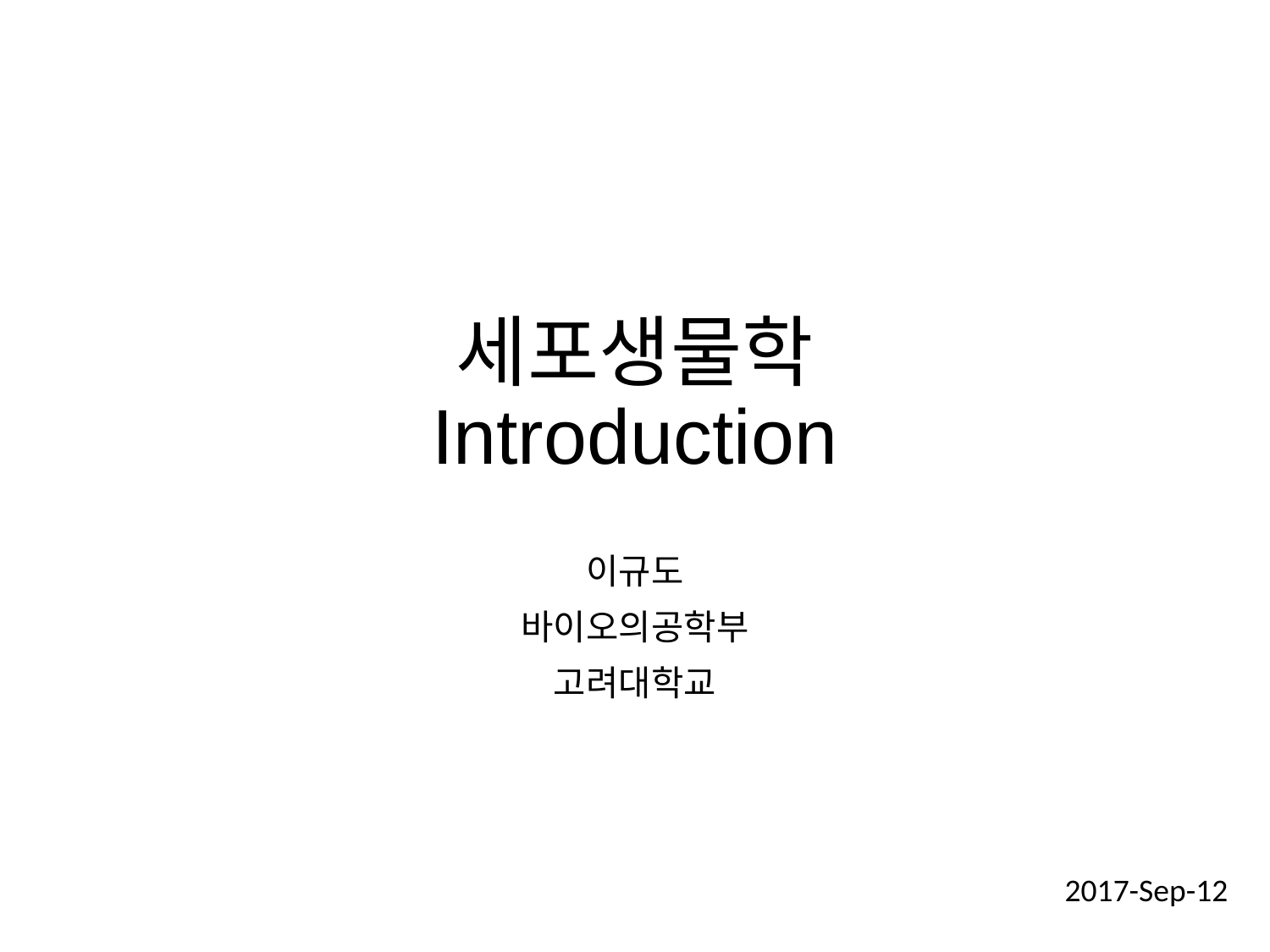

# 세포생물학 Introduction
이규도
바이오의공학부
고려대학교
2017-Sep-12